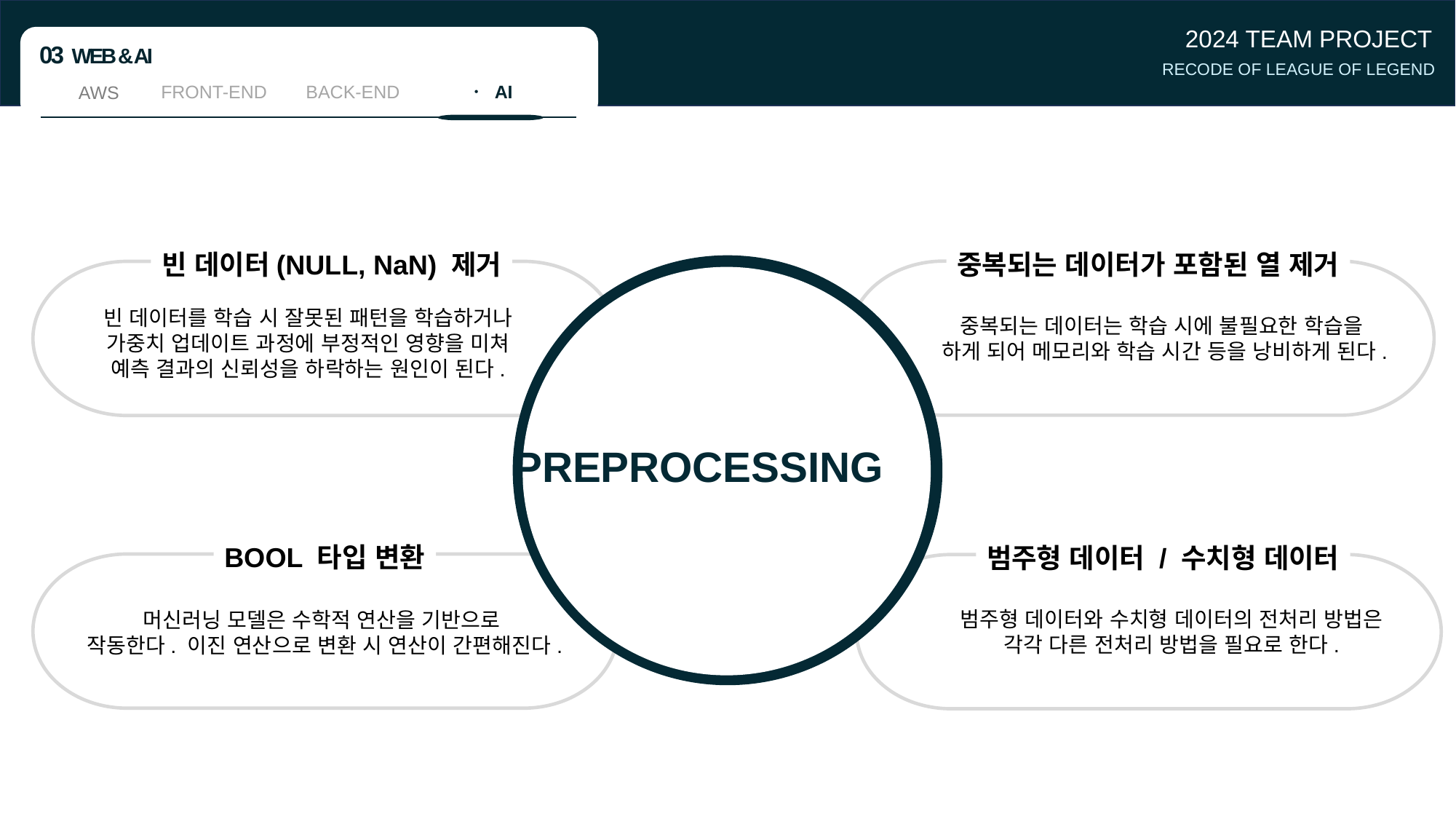

2024 TEAM PROJECT

03 WEB & AI
RECODE OF LEAGUE OF LEGEND
BACK-END
ㆍ AI
FRONT-END
AWS

중복되는 데이터가 포함된 열 제거

중복되는 데이터는 학습 시에 불필요한 학습을
하게 되어 메모리와 학습 시간 등을 낭비하게 된다.
빈 데이터(NULL, NaN) 제거

빈 데이터를 학습 시 잘못된 패턴을 학습하거나
가중치 업데이트 과정에 부정적인 영향을 미쳐
예측 결과의 신뢰성을 하락하는 원인이 된다.

PREPROCESSING
BOOL 타입 변환

머신러닝 모델은 수학적 연산을 기반으로
작동한다. 이진 연산으로 변환 시 연산이 간편해진다.
범주형 데이터 / 수치형 데이터

범주형 데이터와 수치형 데이터의 전처리 방법은
각각 다른 전처리 방법을 필요로 한다.